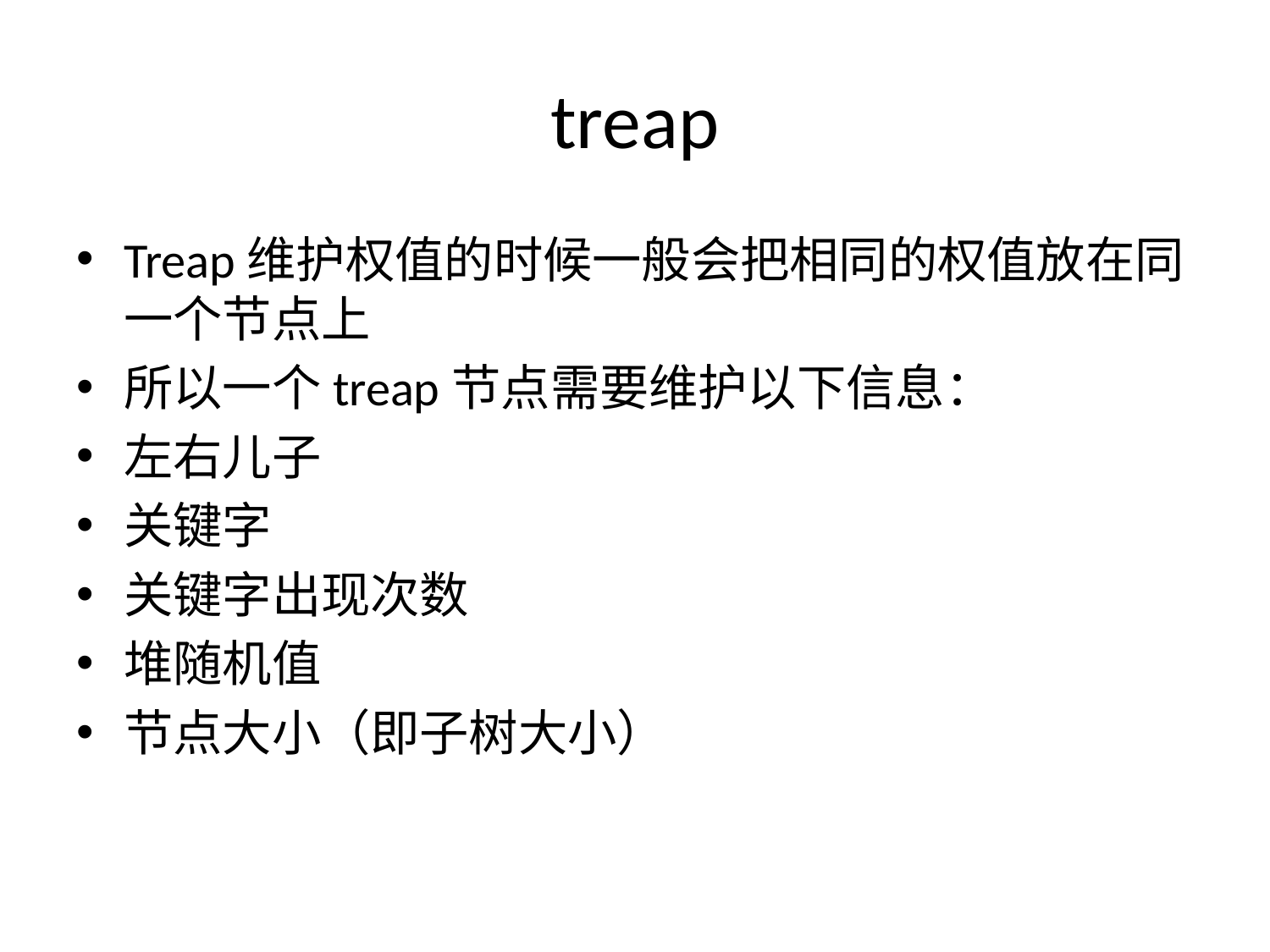

# treap
Treap维护权值的时候一般会把相同的权值放在同一个节点上
所以一个treap节点需要维护以下信息：
左右儿子
关键字
关键字出现次数
堆随机值
节点大小（即子树大小）